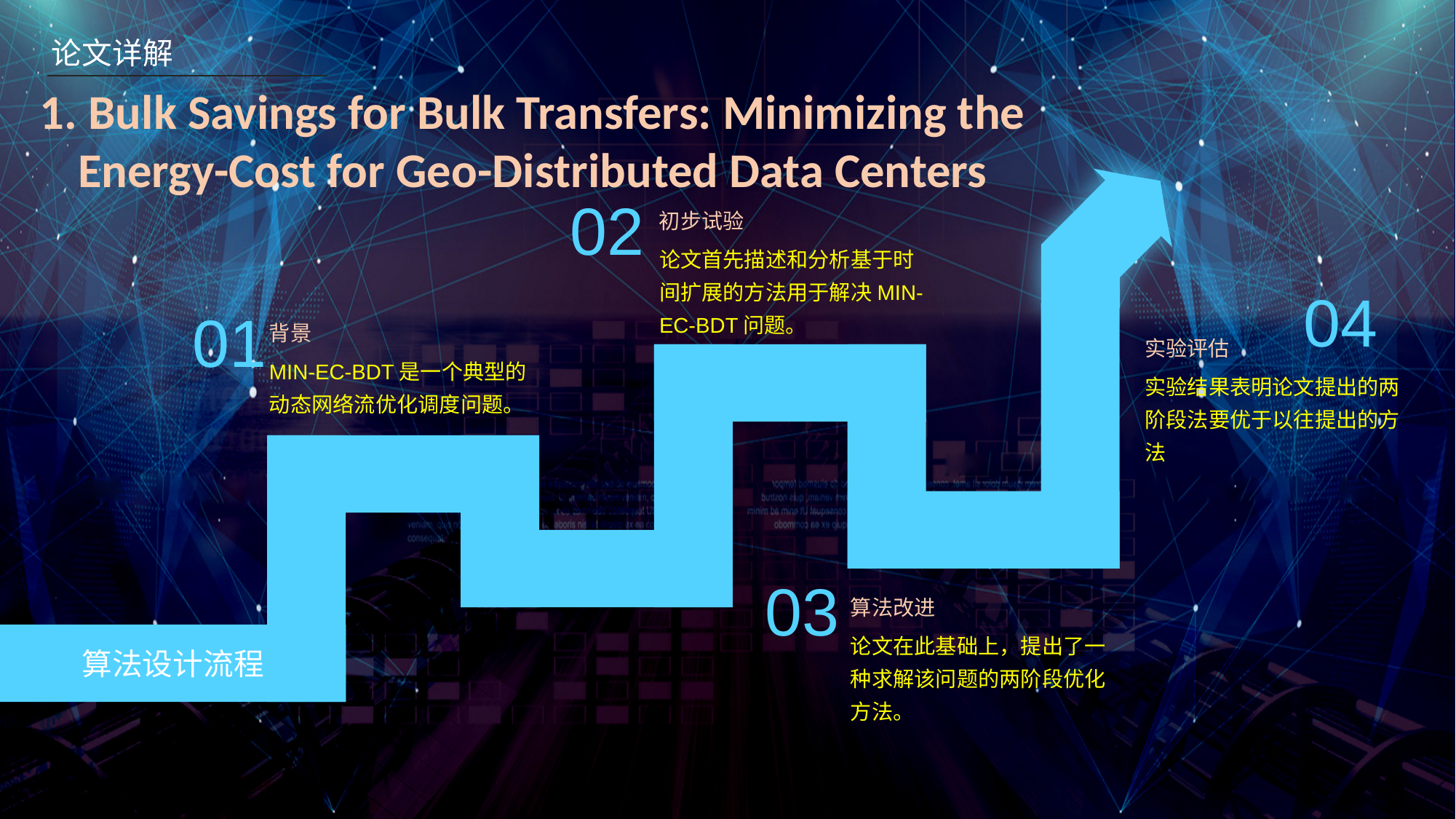

论文详解
1. Bulk Savings for Bulk Transfers: Minimizing the
Energy-Cost for Geo-Distributed Data Centers

02
初步试验
论文首先描述和分析基于时间扩展的方法用于解决MIN-EC-BDT问题。
04
01

背景
实验评估

MIN-EC-BDT是一个典型的动态网络流优化调度问题。
实验结果表明论文提出的两阶段法要优于以往提出的方法

03
算法改进
论文在此基础上，提出了一种求解该问题的两阶段优化方法。
算法设计流程